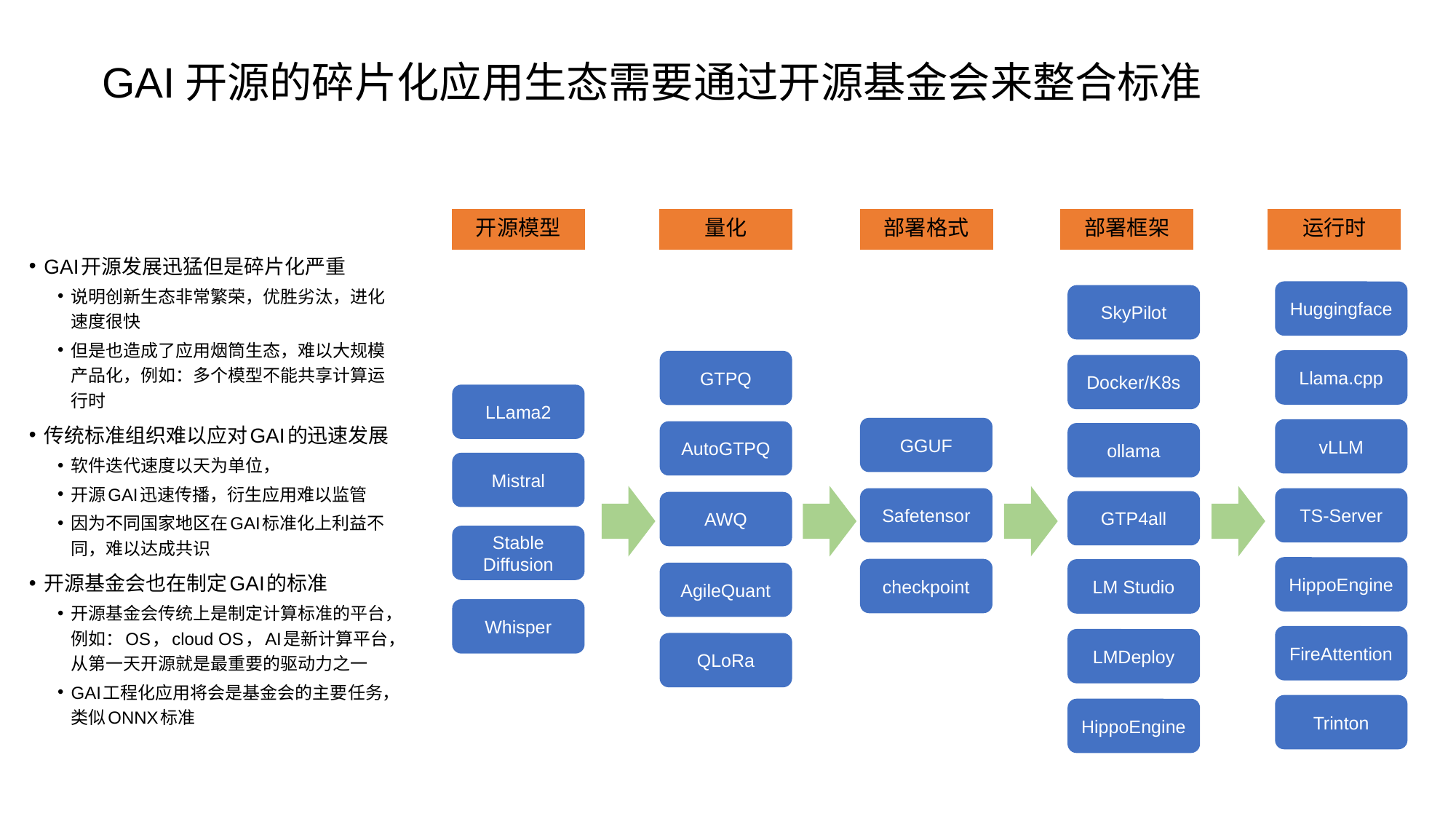

# GAI开源的碎片化应用生态需要通过开源基金会来整合标准
开源模型
量化
部署格式
部署框架
运行时
GAI开源发展迅猛但是碎片化严重
说明创新生态非常繁荣，优胜劣汰，进化速度很快
但是也造成了应用烟筒生态，难以大规模产品化，例如：多个模型不能共享计算运行时
传统标准组织难以应对GAI的迅速发展
软件迭代速度以天为单位，
开源GAI迅速传播，衍生应用难以监管
因为不同国家地区在GAI标准化上利益不同，难以达成共识
开源基金会也在制定GAI的标准
开源基金会传统上是制定计算标准的平台，例如：OS，cloud OS，AI是新计算平台，从第一天开源就是最重要的驱动力之一
GAI工程化应用将会是基金会的主要任务，类似ONNX标准
Huggingface
Llama.cpp
vLLM
TS-Server
HippoEngine
FireAttention
Trinton
SkyPilot
Docker/K8s
ollama
GTP4all
LM Studio
LMDeploy
HippoEngine
GTPQ
AutoGTPQ
AWQ
AgileQuant
QLoRa
LLama2
Mistral
Stable Diffusion
Whisper
GGUF
Safetensor
checkpoint